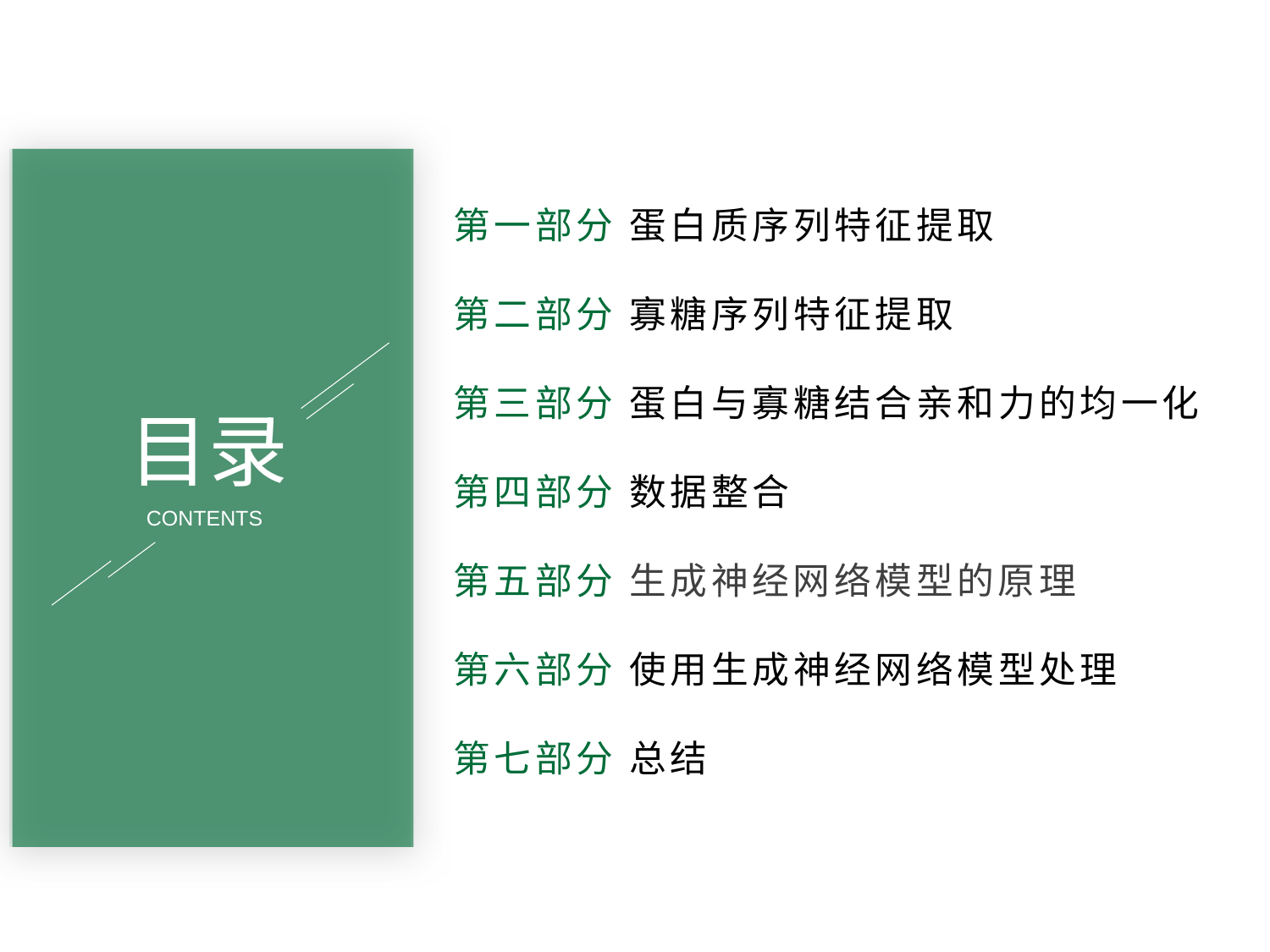

第一部分 蛋白质序列特征提取

第二部分 寡糖序列特征提取

第三部分 蛋白与寡糖结合亲和力的均一化

第四部分 数据整合

第五部分 生成神经网络模型的原理

第六部分 使用生成神经网络模型处理

第七部分 总结

目录
CONTENTS